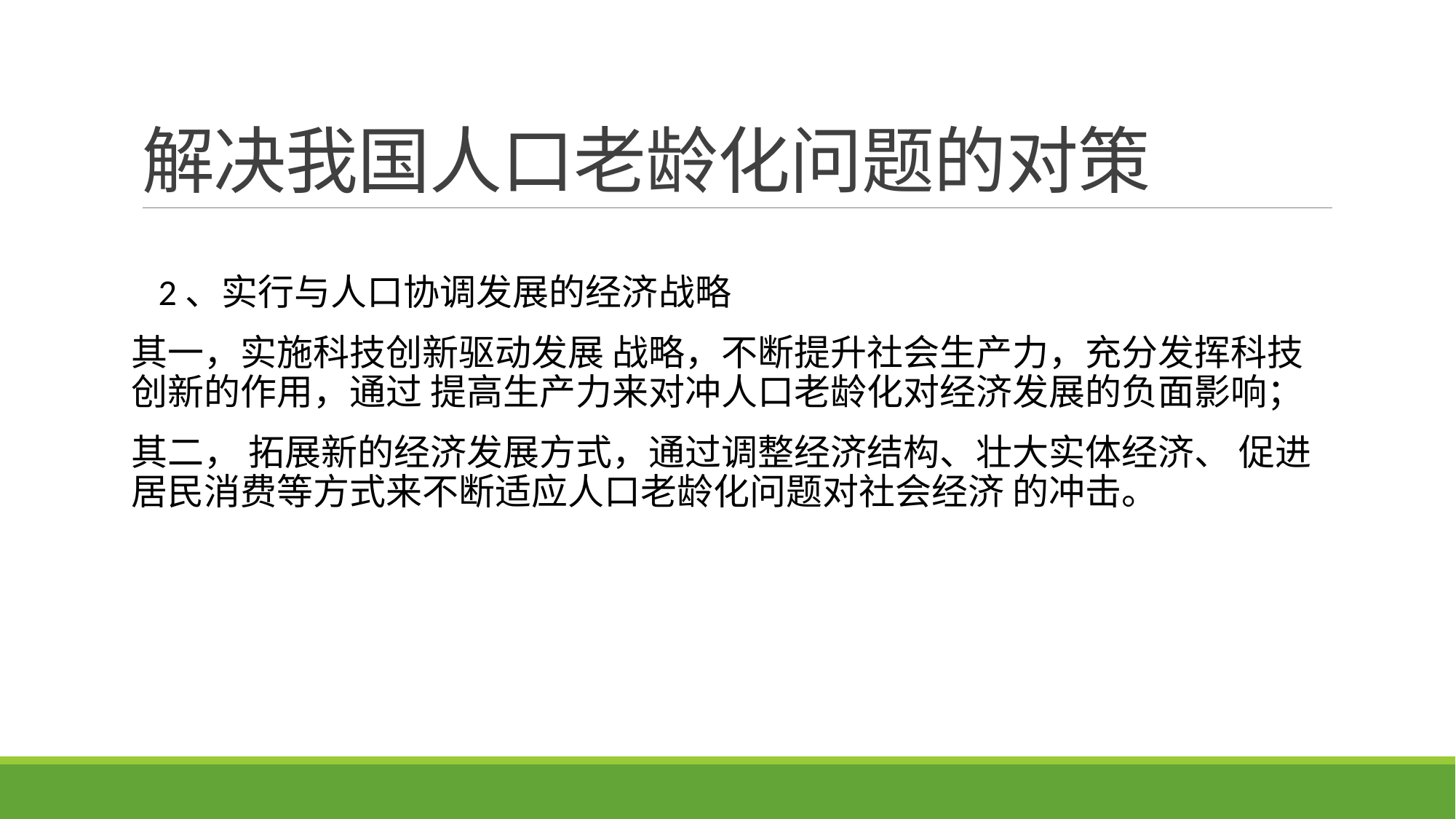

# 解决我国人口老龄化问题的对策
  2、实行与人口协调发展的经济战略
其一，实施科技创新驱动发展 战略，不断提升社会生产力，充分发挥科技创新的作用，通过 提高生产力来对冲人口老龄化对经济发展的负面影响；
其二， 拓展新的经济发展方式，通过调整经济结构、壮大实体经济、 促进居民消费等方式来不断适应人口老龄化问题对社会经济 的冲击。